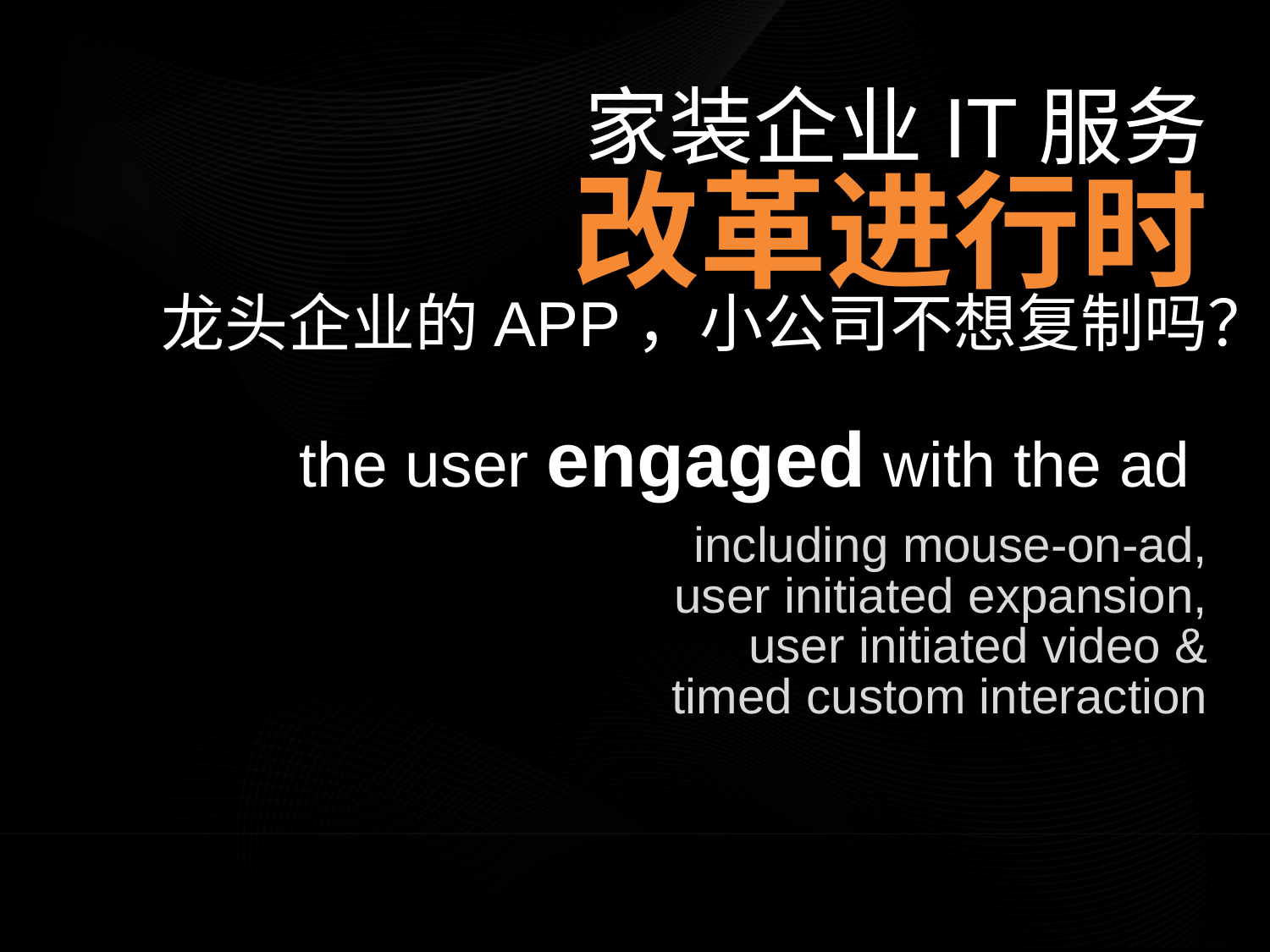

家装企业IT服务
改革进行时
龙头企业的APP，小公司不想复制吗？
the user engaged with the ad
including mouse-on-ad,
user initiated expansion,
user initiated video &
 timed custom interaction